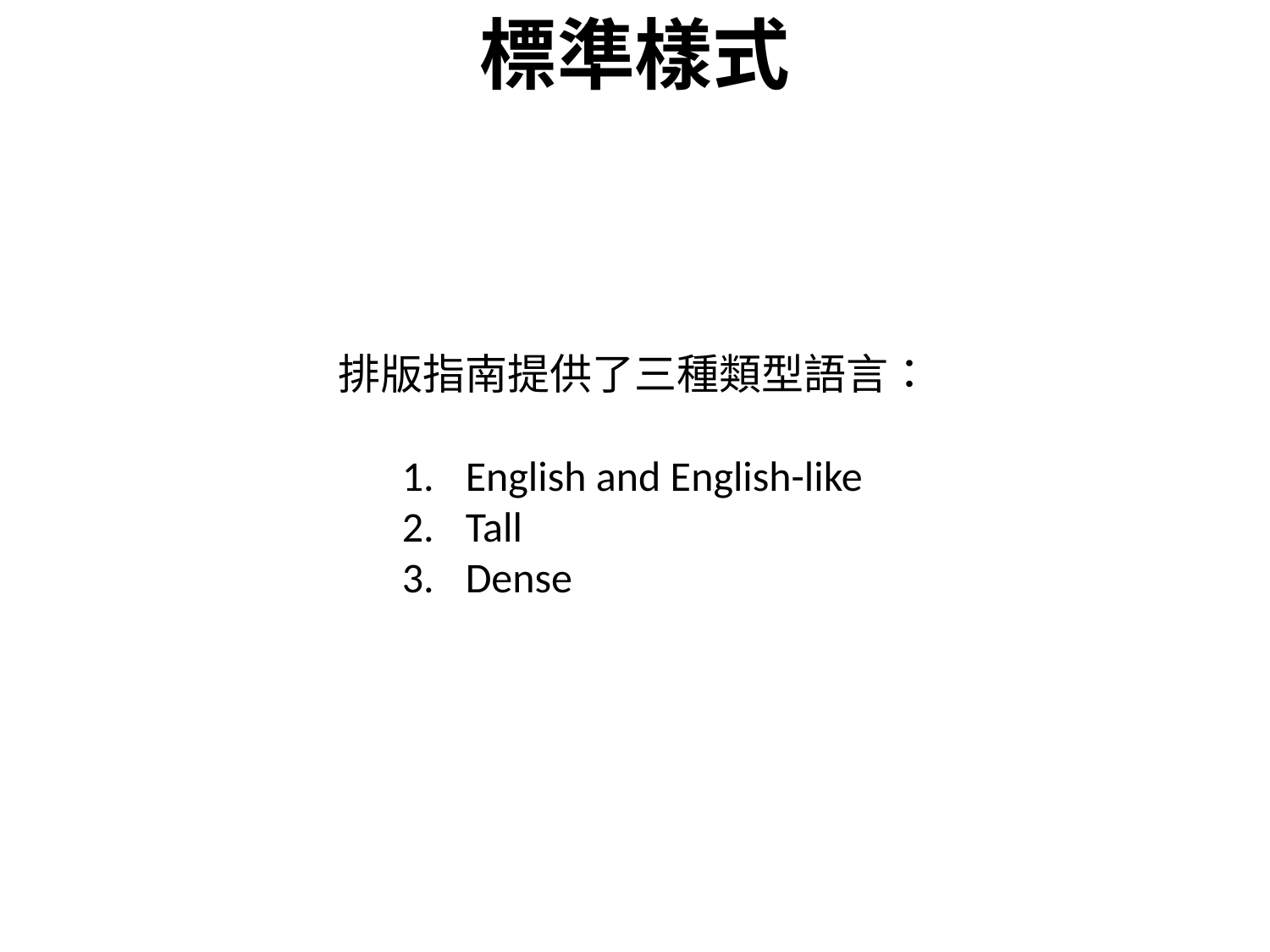

# 標準樣式
排版指南提供了三種類型語言：

English and English-like
Tall
Dense